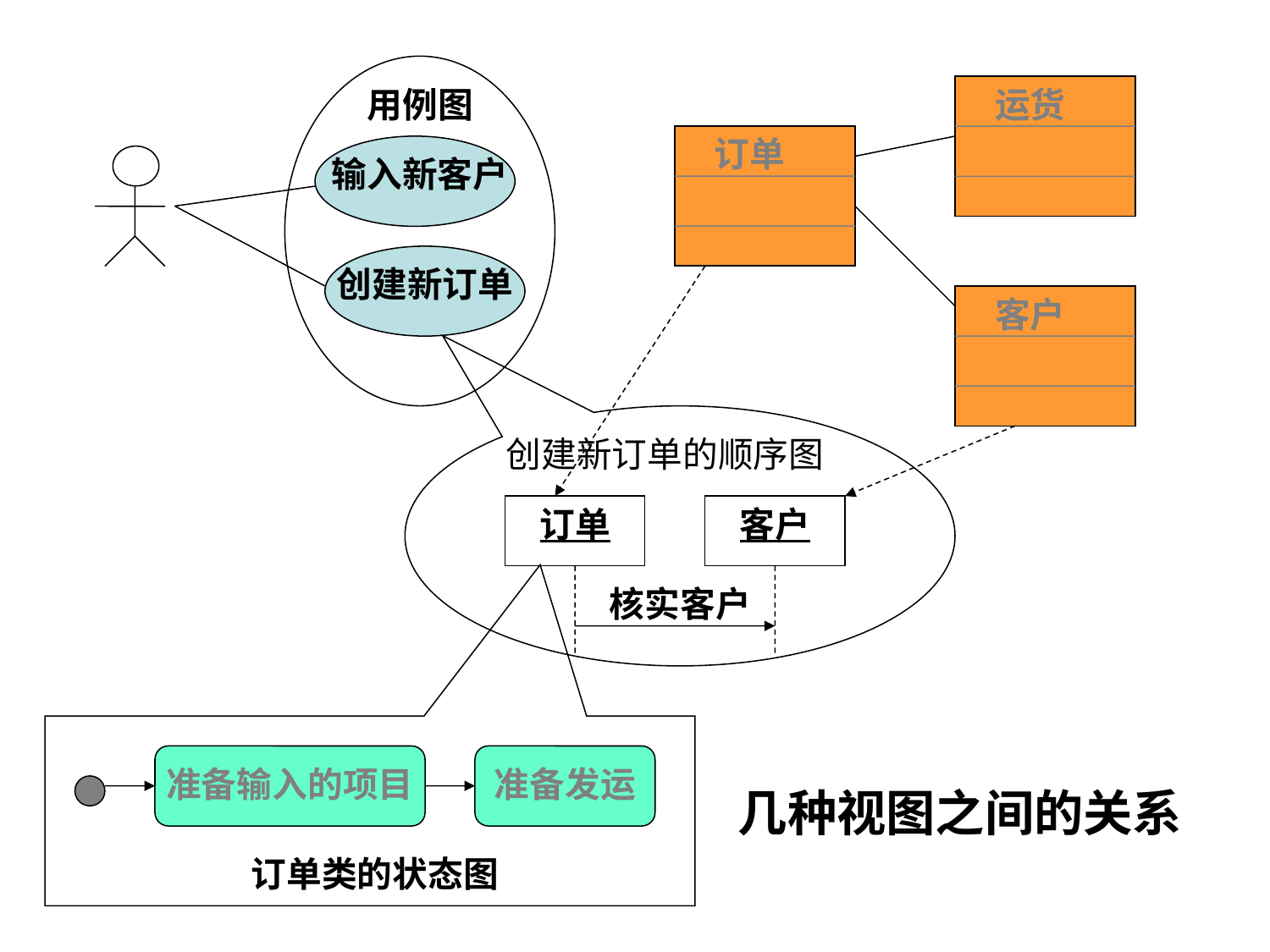

用例图

运货

订单

输入新客户

创建新订单

客户

创建新订单的顺序图

订单

客户

核实客户

准备输入的项目
准备发运

几种视图之间的关系

订单类的状态图